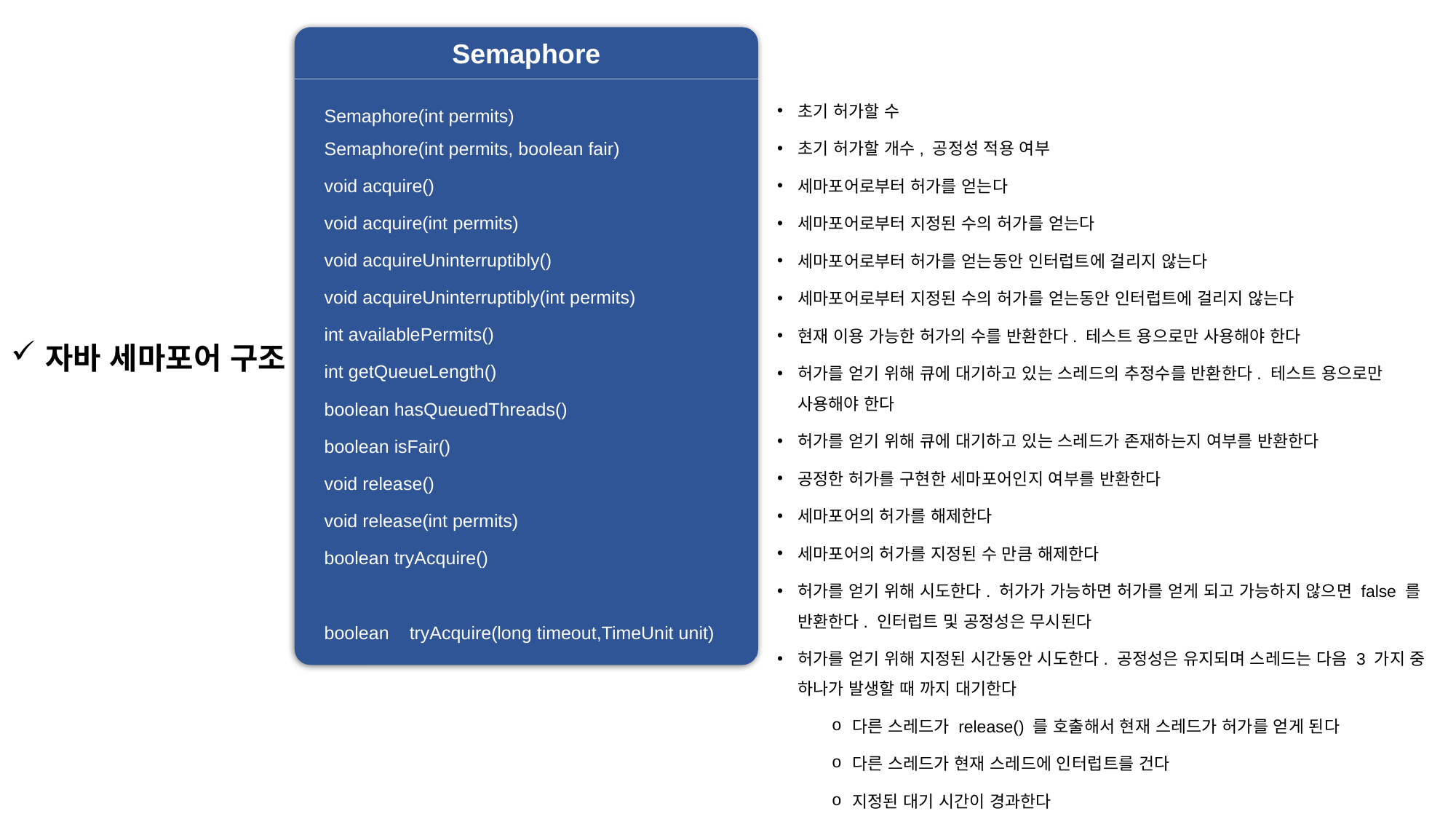

Semaphore
초기 허가할 수
초기 허가할 개수, 공정성 적용 여부
세마포어로부터 허가를 얻는다
세마포어로부터 지정된 수의 허가를 얻는다
세마포어로부터 허가를 얻는동안 인터럽트에 걸리지 않는다
세마포어로부터 지정된 수의 허가를 얻는동안 인터럽트에 걸리지 않는다
현재 이용 가능한 허가의 수를 반환한다. 테스트 용으로만 사용해야 한다
허가를 얻기 위해 큐에 대기하고 있는 스레드의 추정수를 반환한다. 테스트 용으로만 사용해야 한다
허가를 얻기 위해 큐에 대기하고 있는 스레드가 존재하는지 여부를 반환한다
공정한 허가를 구현한 세마포어인지 여부를 반환한다
세마포어의 허가를 해제한다
세마포어의 허가를 지정된 수 만큼 해제한다
허가를 얻기 위해 시도한다. 허가가 가능하면 허가를 얻게 되고 가능하지 않으면 false 를 반환한다. 인터럽트 및 공정성은 무시된다
허가를 얻기 위해 지정된 시간동안 시도한다. 공정성은 유지되며 스레드는 다음 3 가지 중 하나가 발생할 때 까지 대기한다
다른 스레드가 release() 를 호출해서 현재 스레드가 허가를 얻게 된다
다른 스레드가 현재 스레드에 인터럽트를 건다
지정된 대기 시간이 경과한다
Semaphore(int permits)
Semaphore(int permits, boolean fair)
void acquire()
void acquire(int permits)
void acquireUninterruptibly()
void acquireUninterruptibly(int permits)
int availablePermits()
int getQueueLength()
boolean hasQueuedThreads()
boolean isFair()
void release()
void release(int permits)
boolean tryAcquire()

boolean    tryAcquire(long timeout,TimeUnit unit)
자바 세마포어 구조